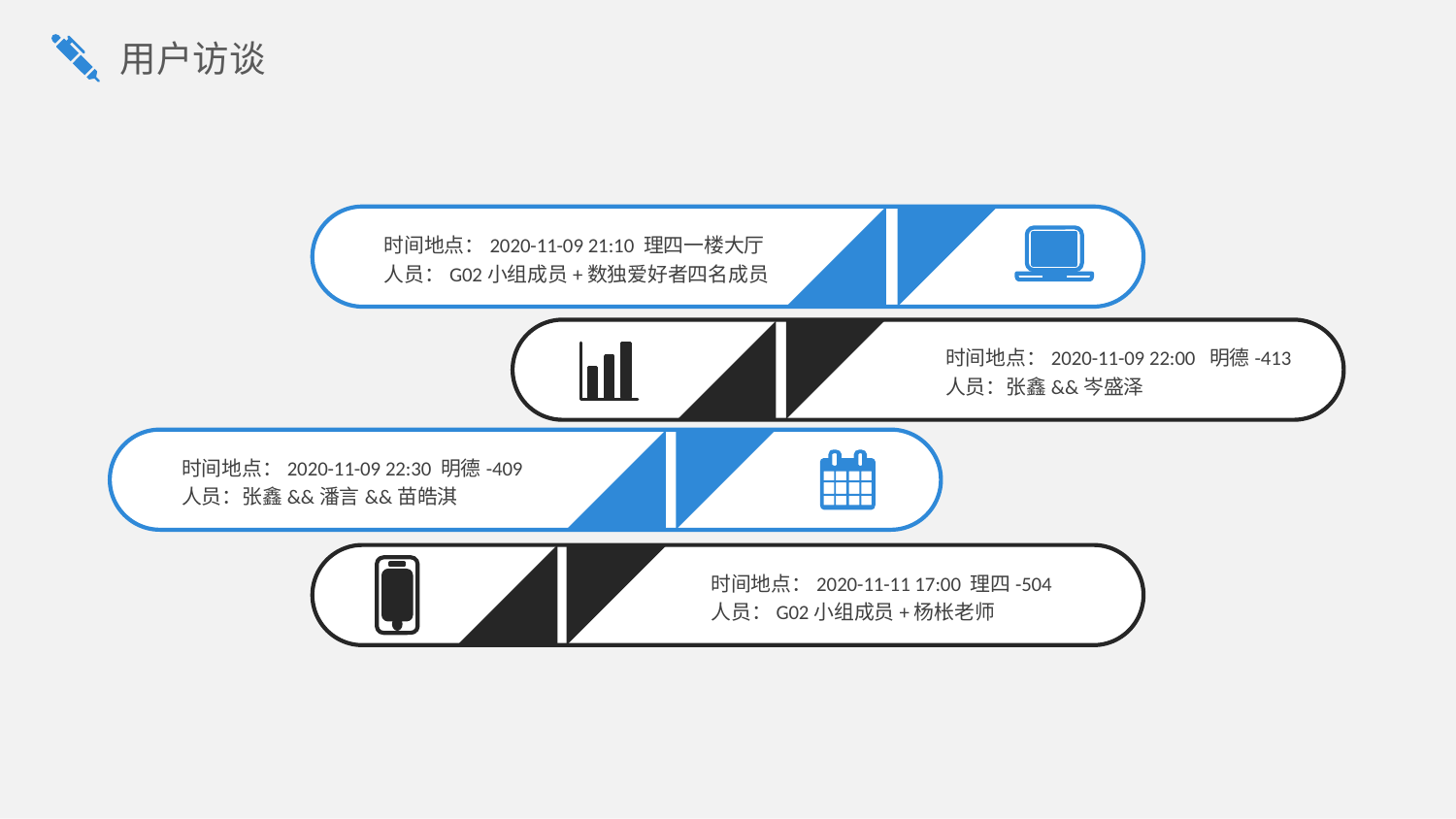

用户访谈
时间地点：2020-11-09 21:10 理四一楼大厅
人员：G02小组成员+数独爱好者四名成员

时间地点：2020-11-09 22:00  明德-413
人员：张鑫&&岑盛泽

时间地点：2020-11-09 22:30 明德-409
人员：张鑫&&潘言&&苗皓淇

时间地点：2020-11-11 17:00 理四-504
人员：G02小组成员+杨枨老师